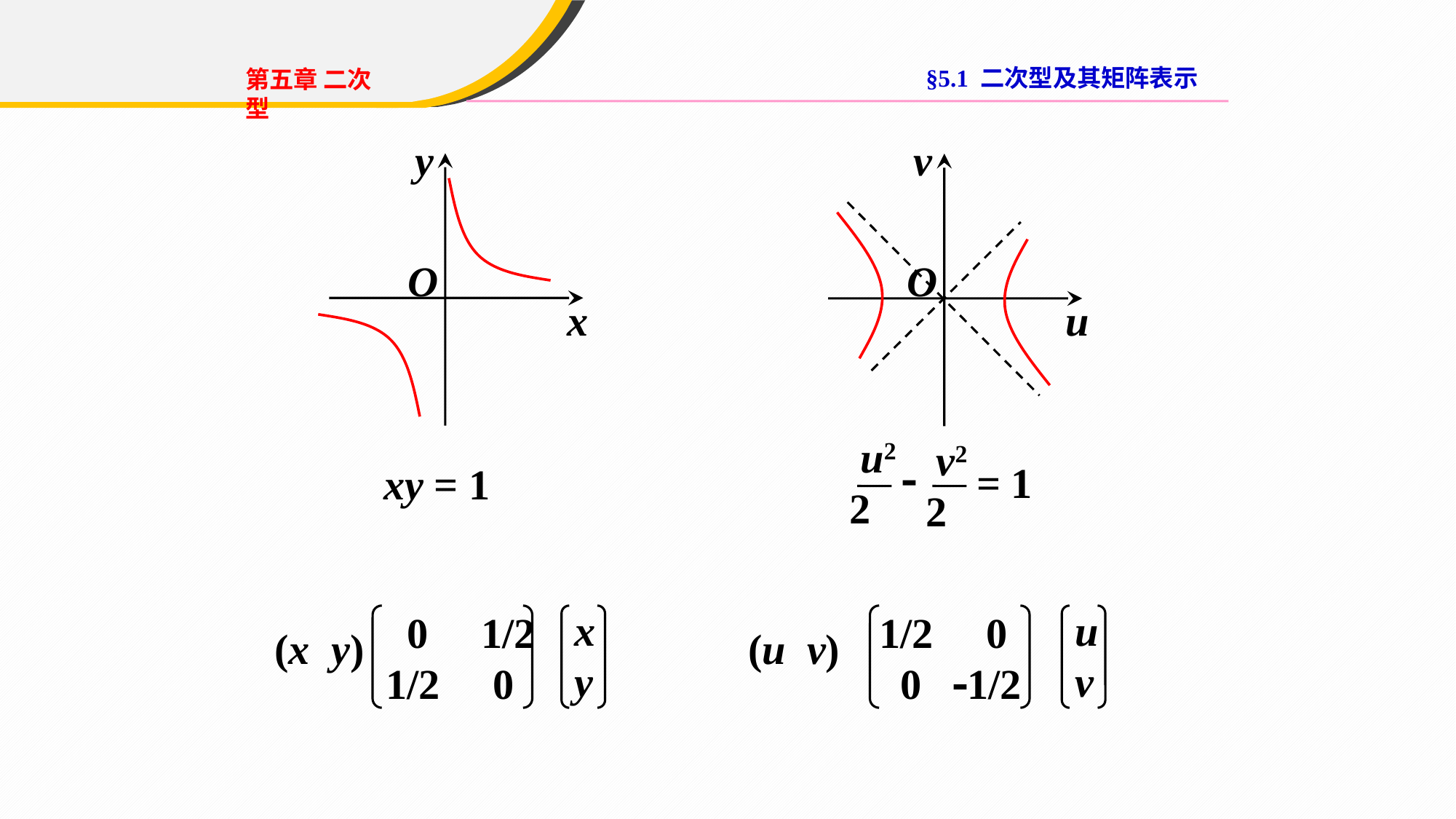

§5.1 二次型及其矩阵表示
第五章 二次型

y

O
x

v

O
u

 u2
2
 v2
2
−
= 1

xy = 1
  0     1/2
1/2     0
x
y
1/2     0
  0   −1/2
u
v
(x  y)
(u  v)